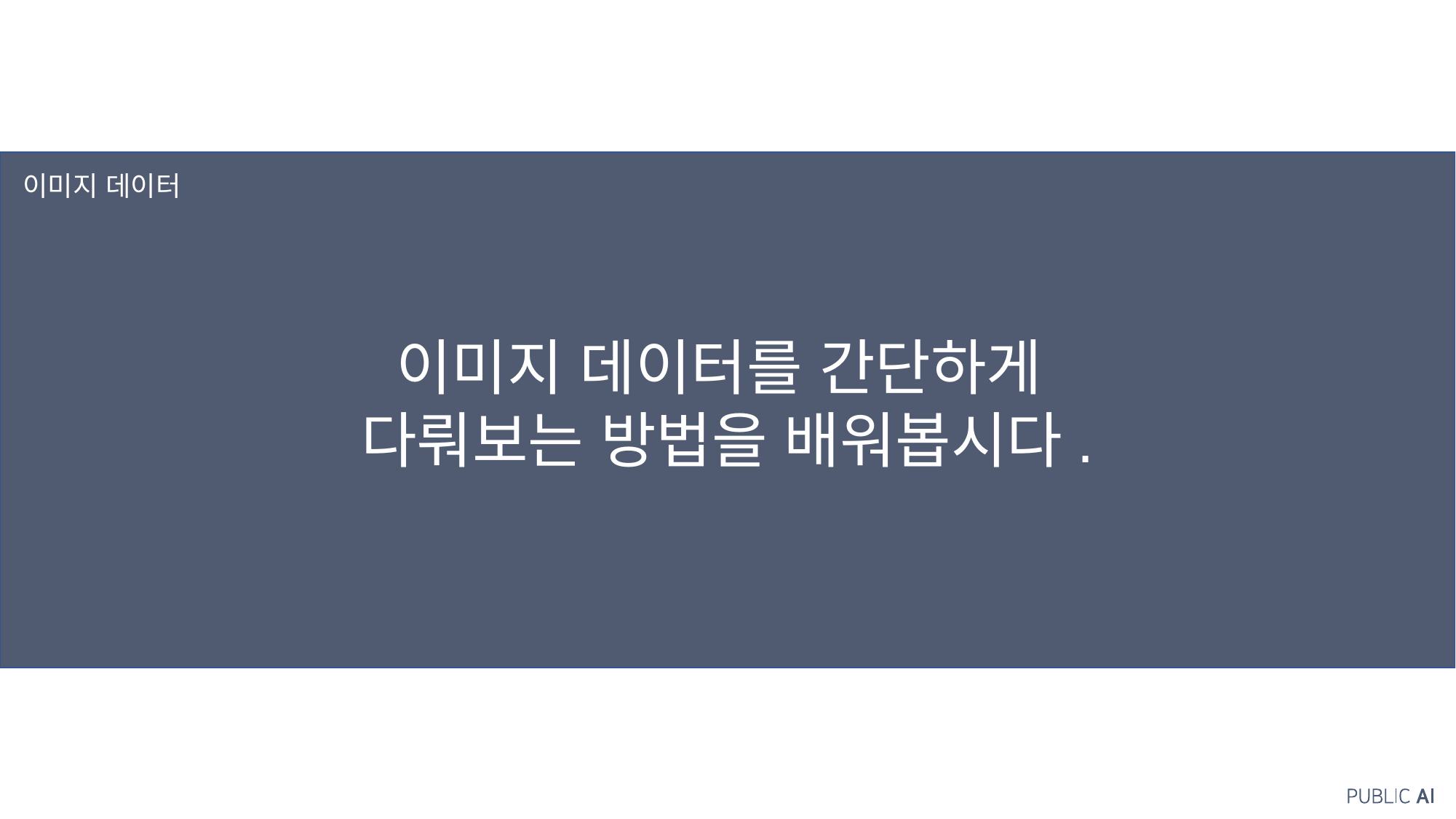

이미지 데이터
이미지 데이터를 간단하게
다뤄보는 방법을 배워봅시다.